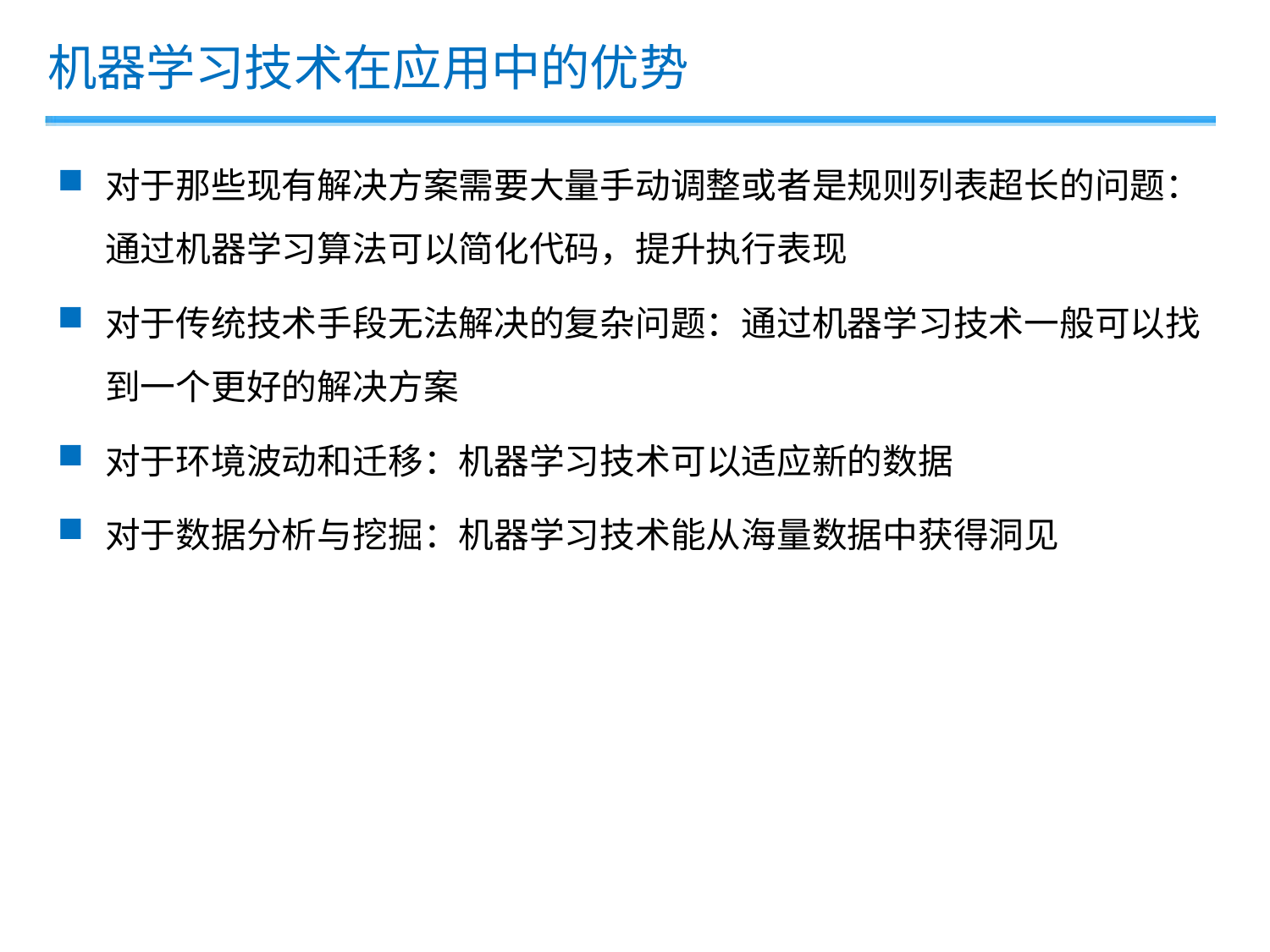

机器学习技术在应用中的优势
对于那些现有解决方案需要大量手动调整或者是规则列表超长的问题：通过机器学习算法可以简化代码，提升执行表现
对于传统技术手段无法解决的复杂问题：通过机器学习技术一般可以找到一个更好的解决方案
对于环境波动和迁移：机器学习技术可以适应新的数据
对于数据分析与挖掘：机器学习技术能从海量数据中获得洞见